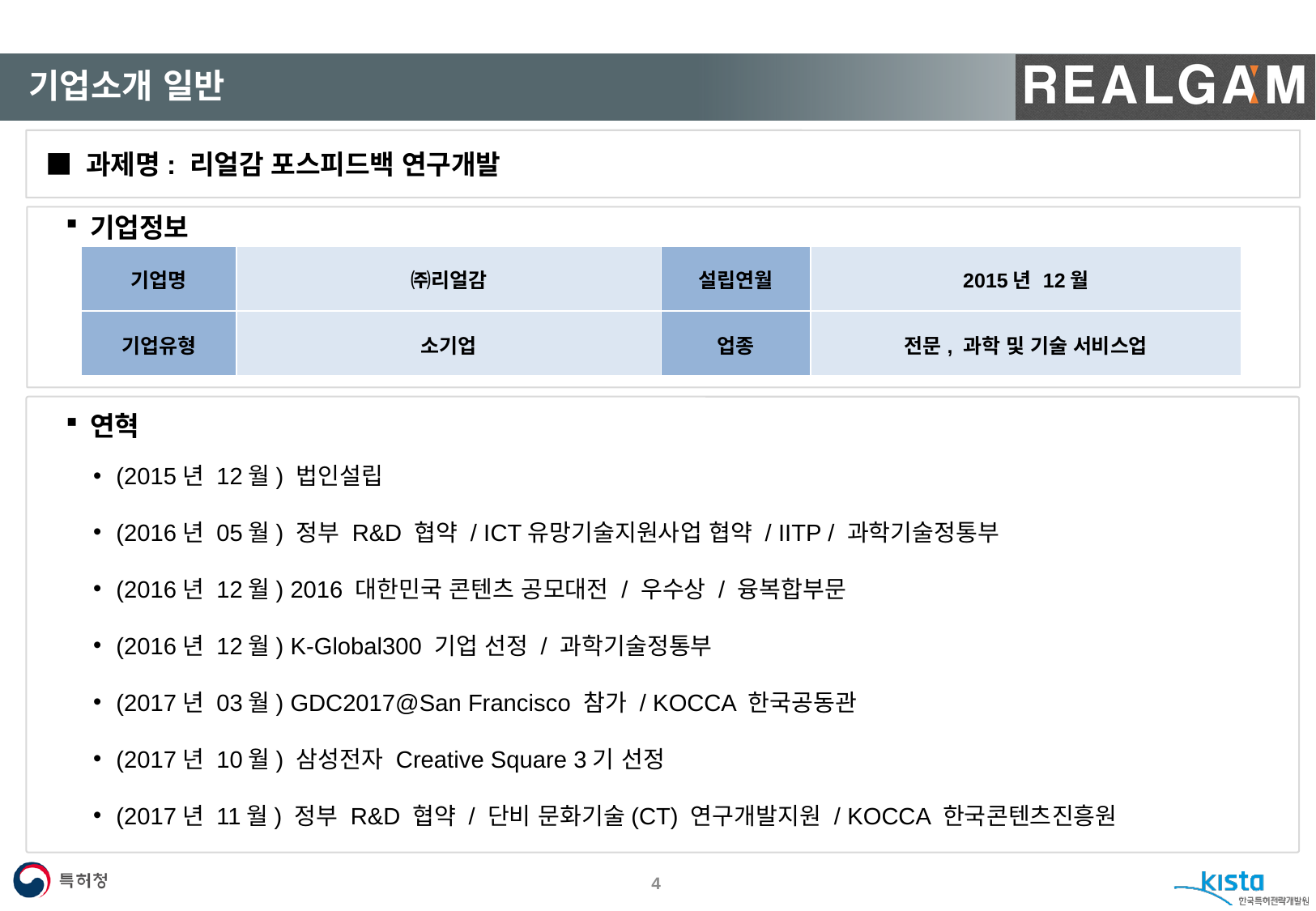

#
기업소개 일반

■ 과제명: 리얼감 포스피드백 연구개발
기업정보

| 기업명 | ㈜리얼감 | 설립연월 | 2015년 12월 |
| --- | --- | --- | --- |
| 기업유형 | 소기업 | 업종 | 전문, 과학 및 기술 서비스업 |

연혁
(2015년 12월) 법인설립
(2016년 05월) 정부 R&D 협약 / ICT유망기술지원사업 협약 / IITP / 과학기술정통부
(2016년 12월) 2016 대한민국 콘텐츠 공모대전 / 우수상 / 융복합부문
(2016년 12월) K-Global300 기업 선정 / 과학기술정통부
(2017년 03월) GDC2017@San Francisco 참가 / KOCCA 한국공동관
(2017년 10월) 삼성전자 Creative Square 3기 선정
(2017년 11월) 정부 R&D 협약 / 단비 문화기술(CT) 연구개발지원 / KOCCA 한국콘텐츠진흥원